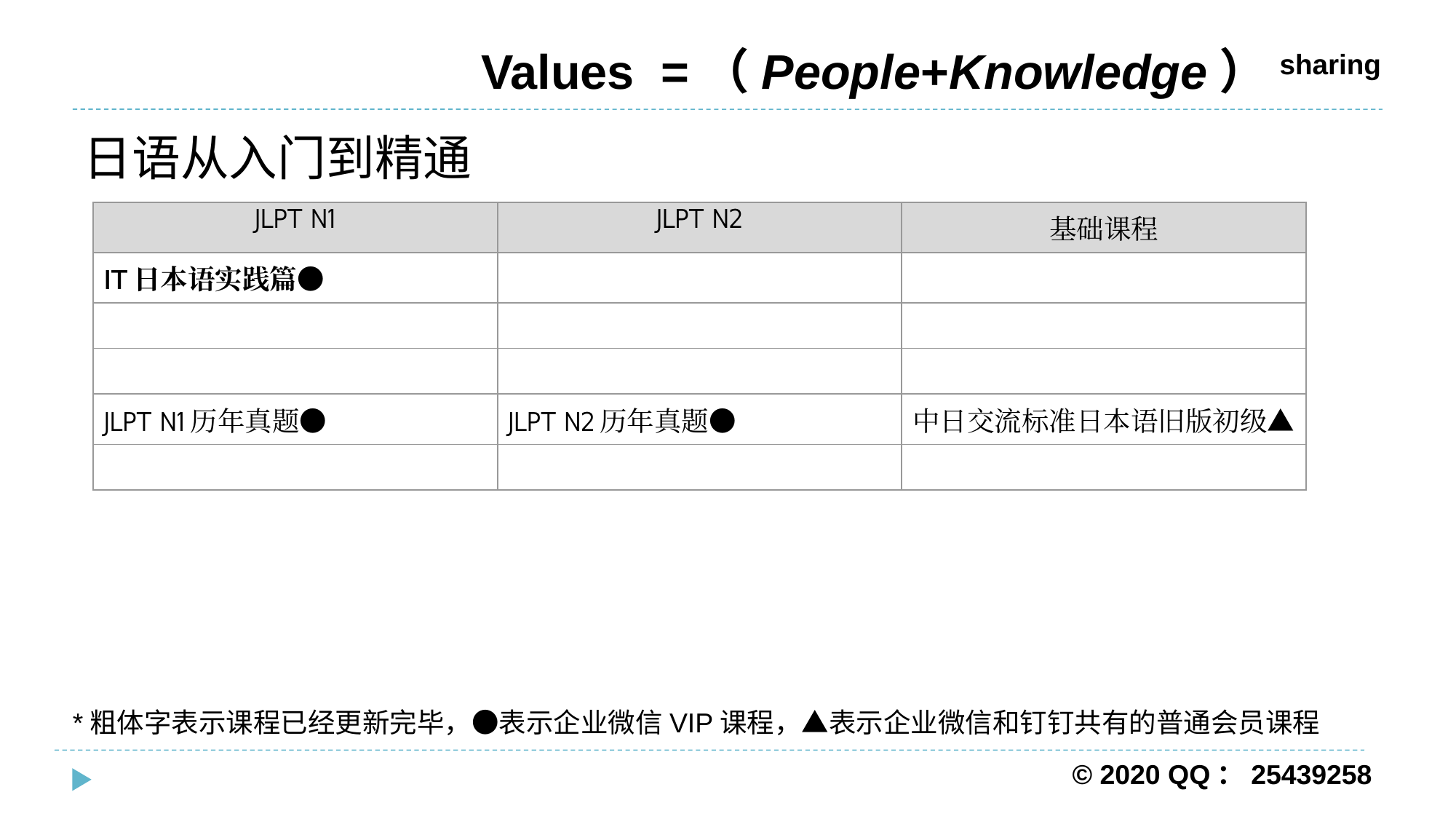

# 日语从入门到精通
| JLPT N1 | JLPT N2 | 基础课程 |
| --- | --- | --- |
| IT日本语实践篇● |  |  |
|  |  |  |
|  |  |  |
| JLPT N1历年真题● | JLPT N2历年真题● | 中日交流标准日本语旧版初级▲ |
|  |  |  |
*粗体字表示课程已经更新完毕，●表示企业微信VIP课程，▲表示企业微信和钉钉共有的普通会员课程